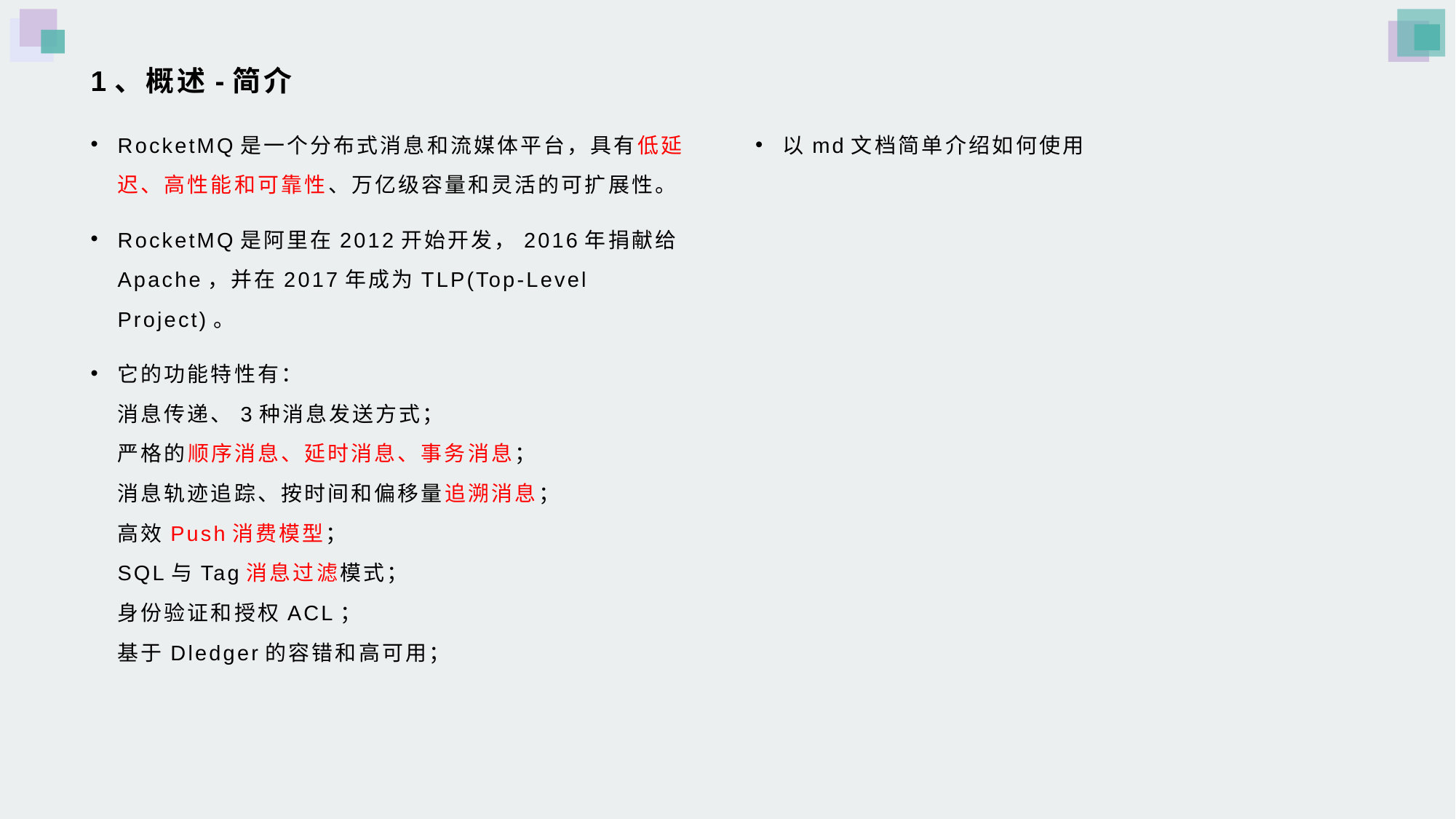

# 1、概述-简介
RocketMQ是一个分布式消息和流媒体平台，具有低延迟、高性能和可靠性、万亿级容量和灵活的可扩展性。
RocketMQ是阿里在2012开始开发，2016年捐献给Apache，并在2017年成为TLP(Top-Level Project)。
它的功能特性有：
消息传递、3种消息发送方式；
严格的顺序消息、延时消息、事务消息；
消息轨迹追踪、按时间和偏移量追溯消息；
高效Push消费模型；
SQL与Tag消息过滤模式；
身份验证和授权ACL；
基于Dledger的容错和高可用；
以md文档简单介绍如何使用